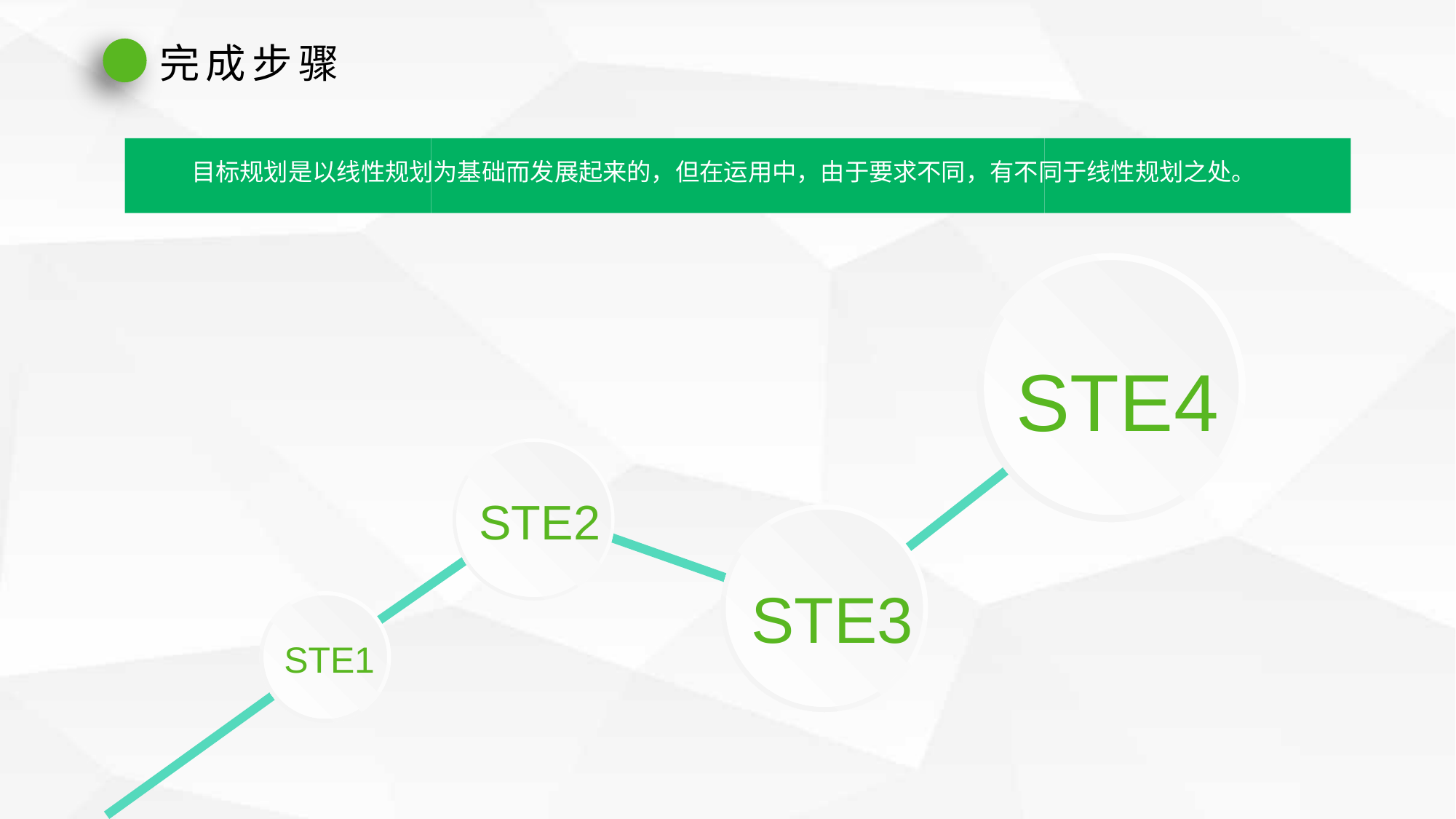

完成步骤

目标规划是以线性规划为基础而发展起来的，但在运用中，由于要求不同，有不同于线性规划之处。

STE4

STE2

STE3

STE1
延时符